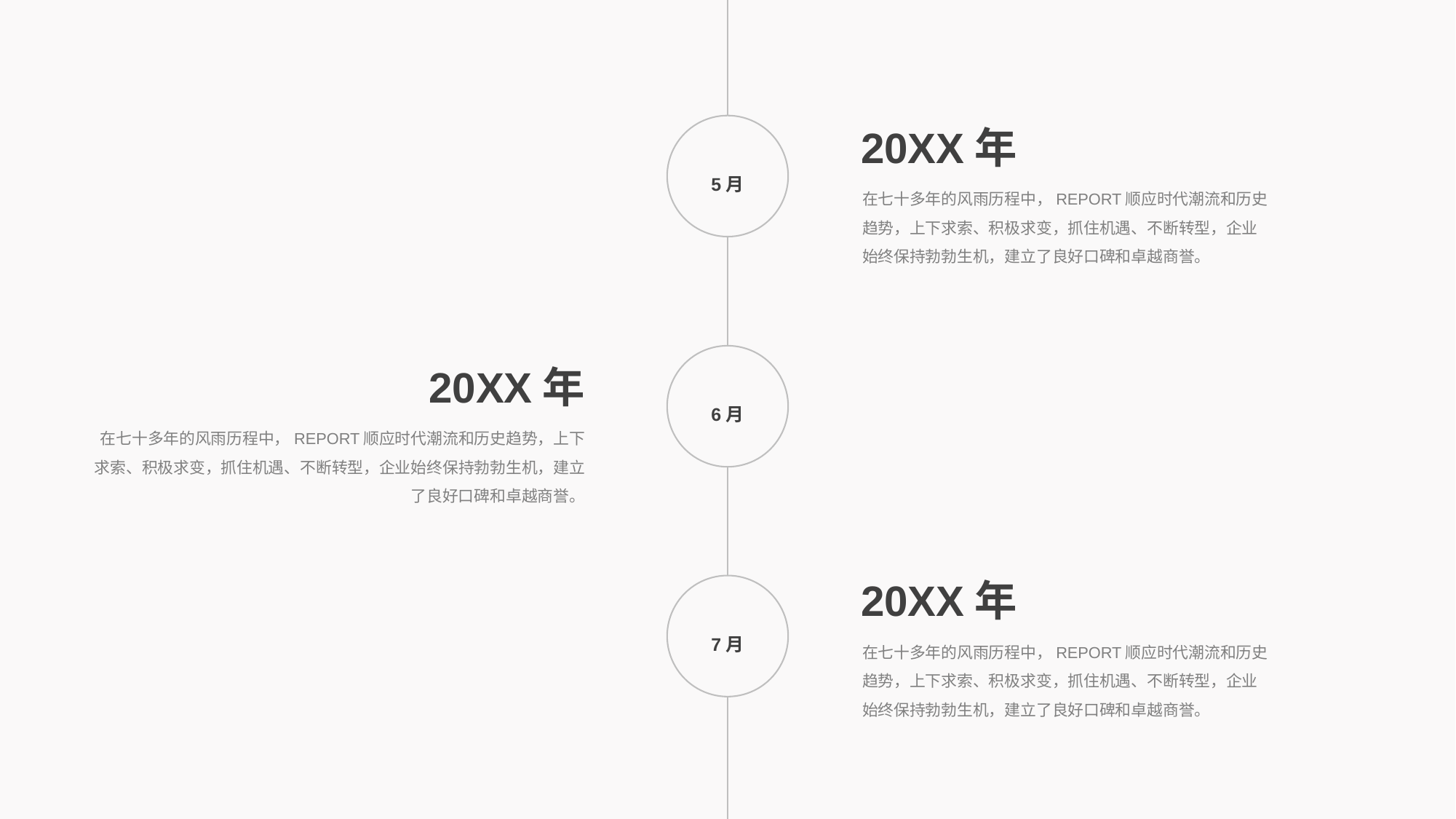

20XX年
5月
在七十多年的风雨历程中，REPORT顺应时代潮流和历史趋势，上下求索、积极求变，抓住机遇、不断转型，企业始终保持勃勃生机，建立了良好口碑和卓越商誉。

20XX年
6月
在七十多年的风雨历程中，REPORT顺应时代潮流和历史趋势，上下求索、积极求变，抓住机遇、不断转型，企业始终保持勃勃生机，建立了良好口碑和卓越商誉。
20XX年

7月
在七十多年的风雨历程中，REPORT顺应时代潮流和历史趋势，上下求索、积极求变，抓住机遇、不断转型，企业始终保持勃勃生机，建立了良好口碑和卓越商誉。